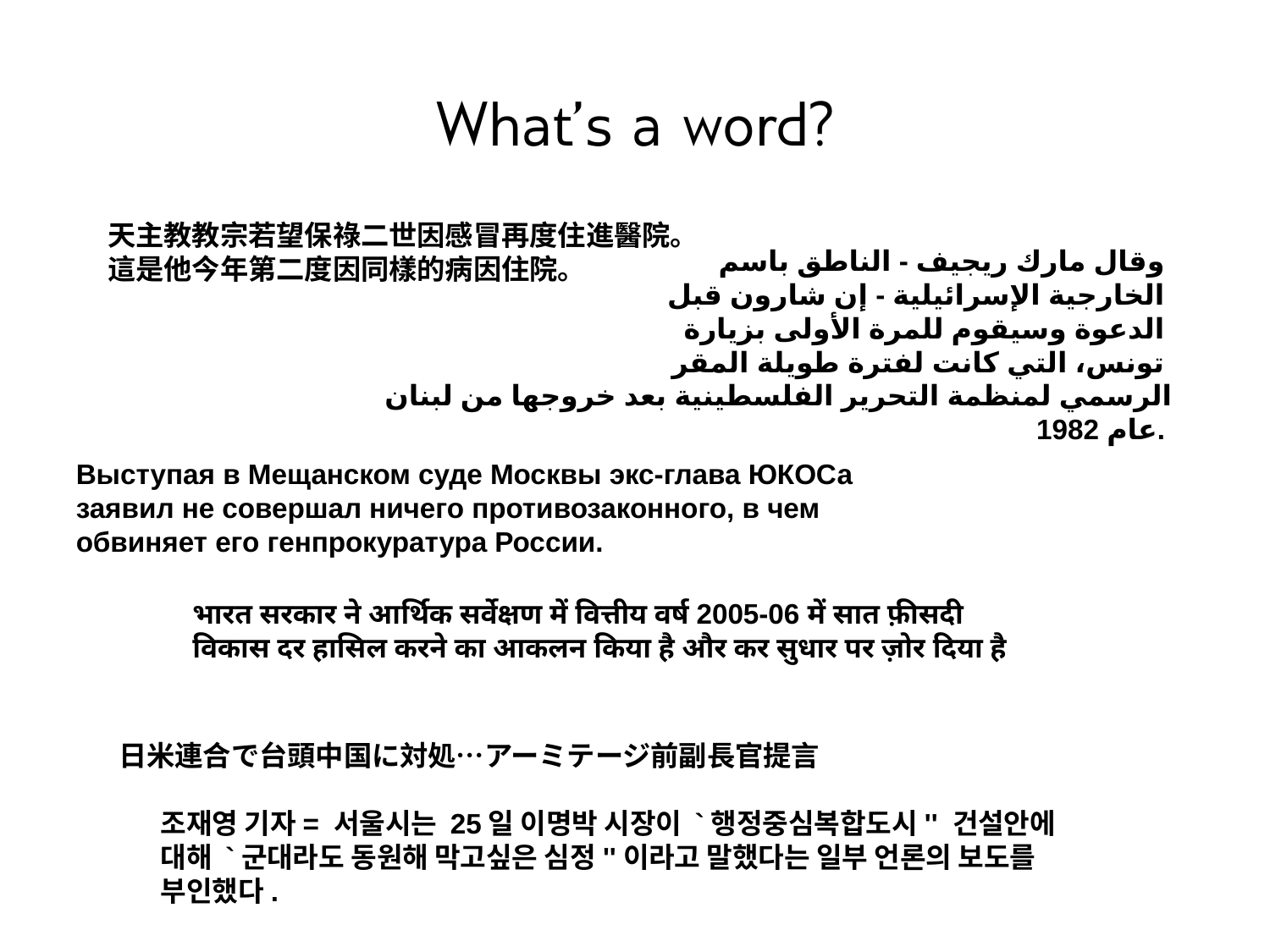

What’s a word?
天主教教宗若望保祿二世因感冒再度住進醫院。這是他今年第二度因同樣的病因住院。
وقال مارك ريجيف - الناطق باسم
الخارجية الإسرائيلية - إن شارون قبل
الدعوة وسيقوم للمرة الأولى بزيارة
تونس، التي كانت لفترة طويلة المقر
الرسمي لمنظمة التحرير الفلسطينية بعد خروجها من لبنان عام 1982.
Выступая в Мещанском суде Москвы экс-глава ЮКОСа заявил не совершал ничего противозаконного, в чем обвиняет его генпрокуратура России.
भारत सरकार ने आर्थिक सर्वेक्षण में वित्तीय वर्ष 2005-06 में सात फ़ीसदी विकास दर हासिल करने का आकलन किया है और कर सुधार पर ज़ोर दिया है
日米連合で台頭中国に対処…アーミテージ前副長官提言
조재영 기자= 서울시는 25일 이명박 시장이 `행정중심복합도시'' 건설안에 대해 `군대라도 동원해 막고싶은 심정''이라고 말했다는 일부 언론의 보도를 부인했다.